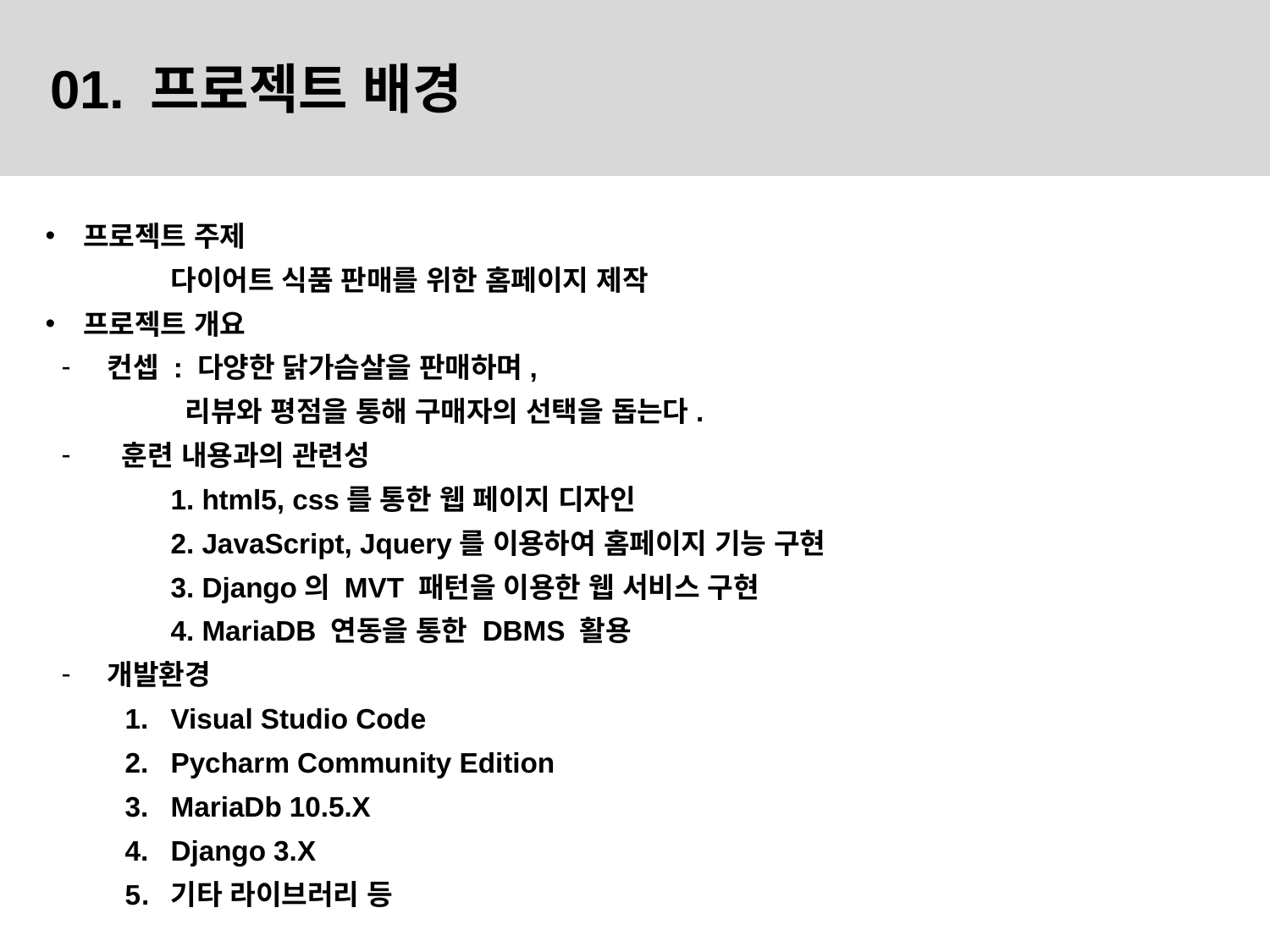

01. 프로젝트 배경
프로젝트 주제
	다이어트 식품 판매를 위한 홈페이지 제작
프로젝트 개요
컨셉 : 다양한 닭가슴살을 판매하며,
 리뷰와 평점을 통해 구매자의 선택을 돕는다.
 훈련 내용과의 관련성
1. html5, css를 통한 웹 페이지 디자인
2. JavaScript, Jquery를 이용하여 홈페이지 기능 구현
3. Django의 MVT 패턴을 이용한 웹 서비스 구현
4. MariaDB 연동을 통한 DBMS 활용
개발환경
Visual Studio Code
Pycharm Community Edition
MariaDb 10.5.X
Django 3.X
기타 라이브러리 등